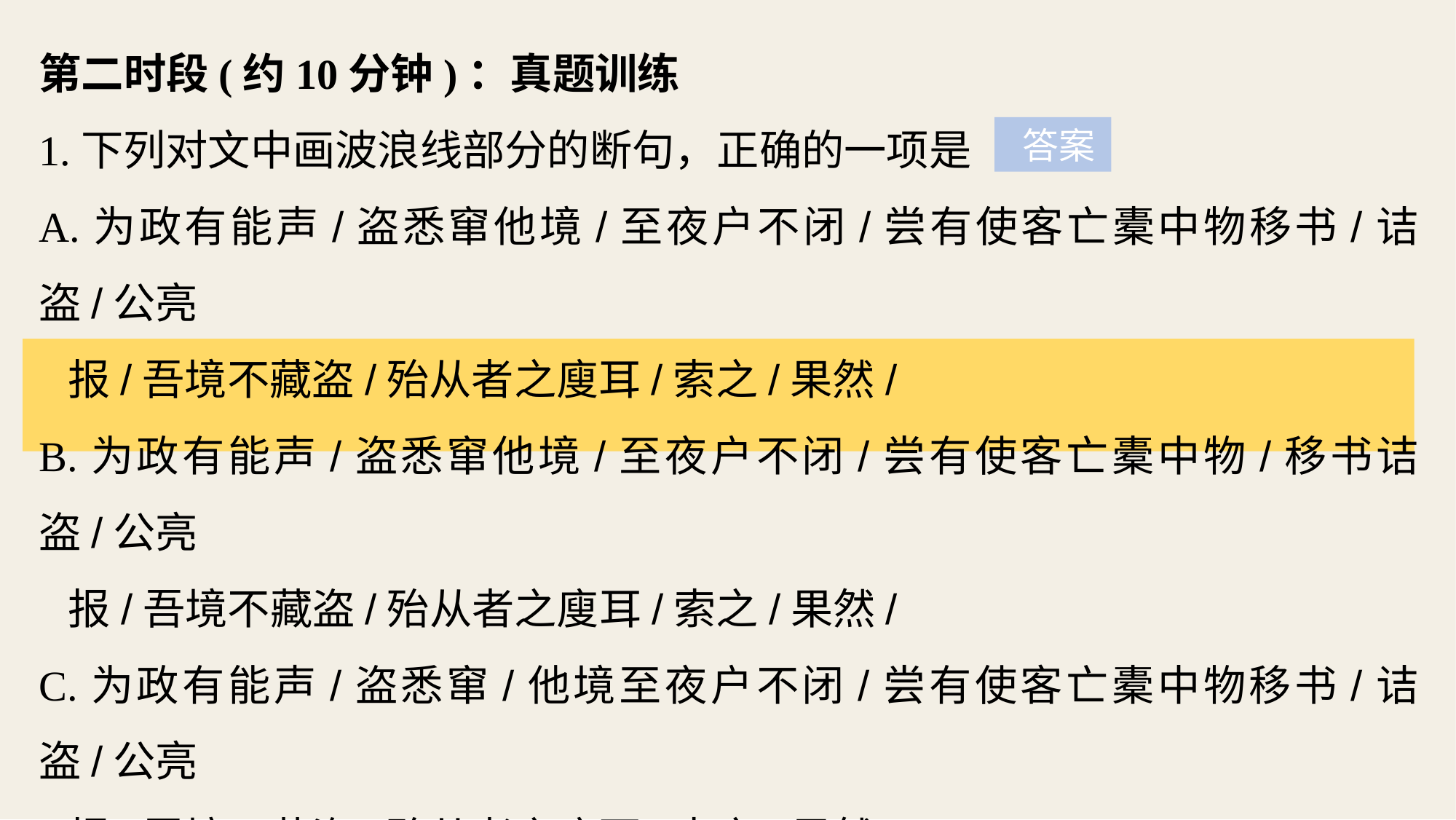

第二时段(约10分钟)：真题训练
1.下列对文中画波浪线部分的断句，正确的一项是
A.为政有能声/盗悉窜他境/至夜户不闭/尝有使客亡橐中物移书/诘盗/公亮
  报/吾境不藏盗/殆从者之廋耳/索之/果然/
B.为政有能声/盗悉窜他境/至夜户不闭/尝有使客亡橐中物/移书诘盗/公亮
  报/吾境不藏盗/殆从者之廋耳/索之/果然/
C.为政有能声/盗悉窜/他境至夜户不闭/尝有使客亡橐中物移书/诘盗/公亮
  报/吾境不藏盗/殆从者之廋耳/索之/果然/
D.为政有能声/盗悉窜/他境至夜户不闭/尝有使客亡橐中物/移书诘盗/公亮
  报/吾境不藏盗/殆从者之廋耳/索之/果然/
 答案